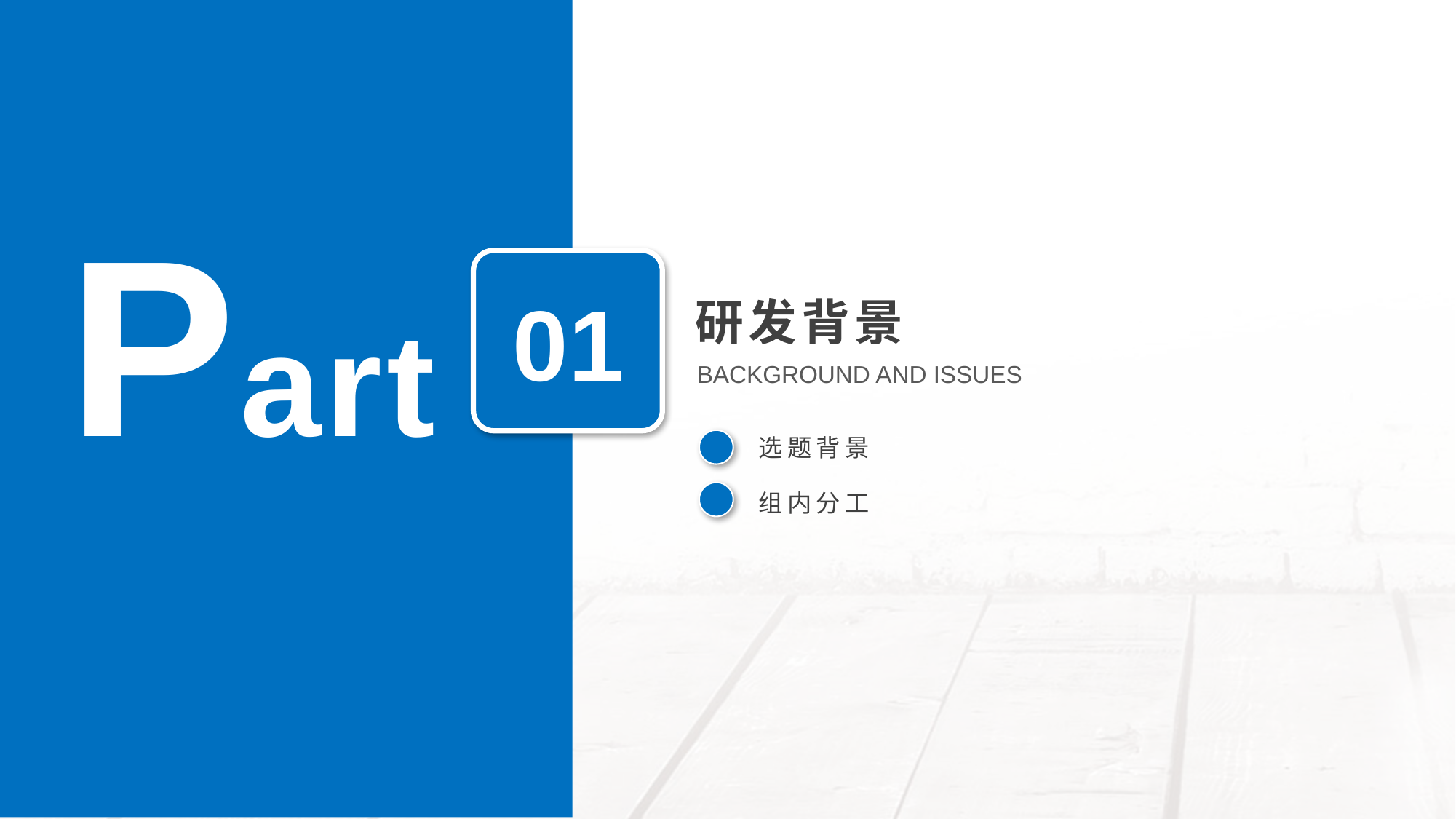

Part

01
研发背景
BACKGROUND AND ISSUES
选题背景

组内分工